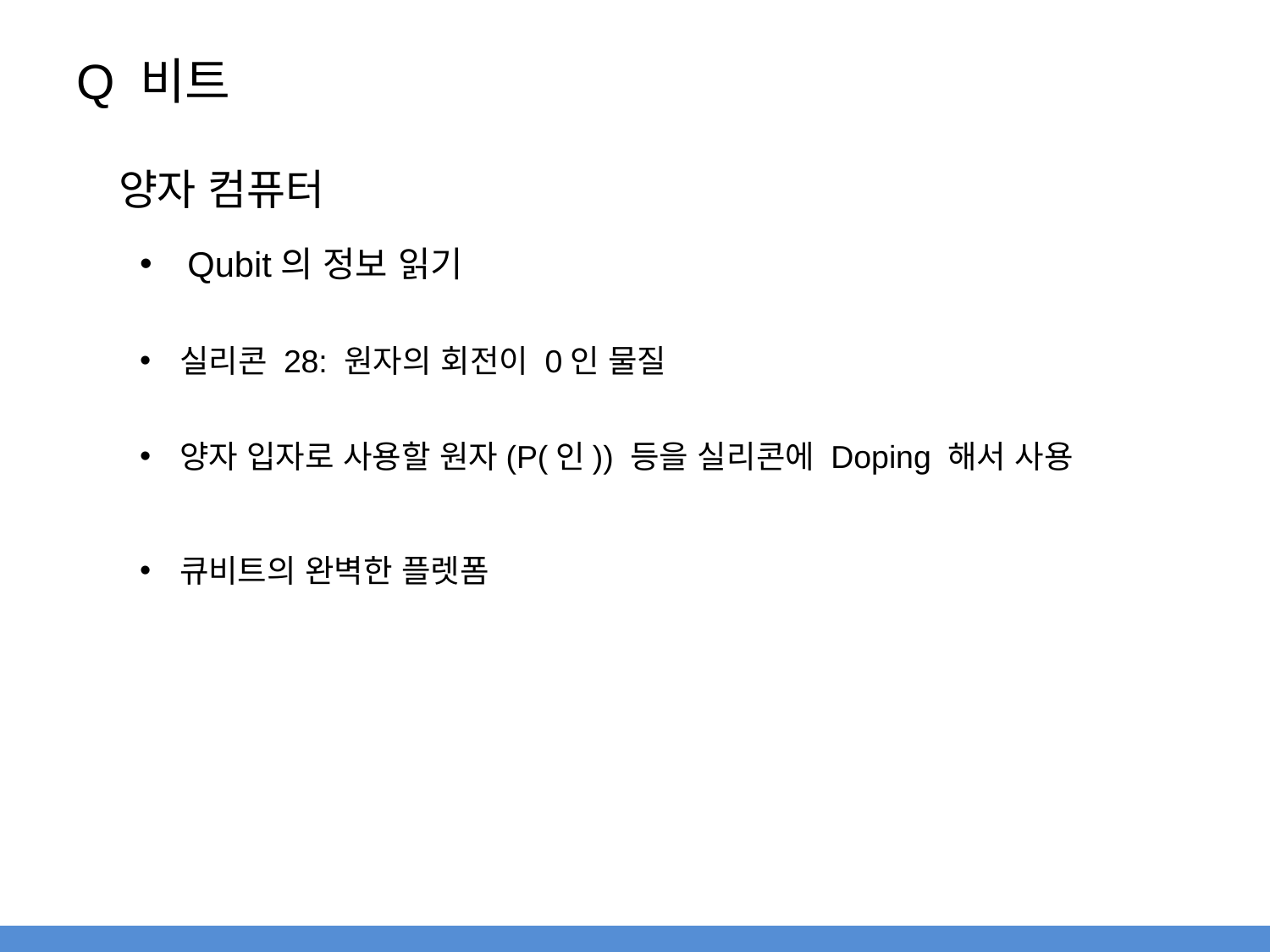

# Q 비트
양자 컴퓨터
Qubit의 정보 읽기

실리콘 28: 원자의 회전이 0인 물질
양자 입자로 사용할 원자(P(인)) 등을 실리콘에 Doping 해서 사용

큐비트의 완벽한 플렛폼